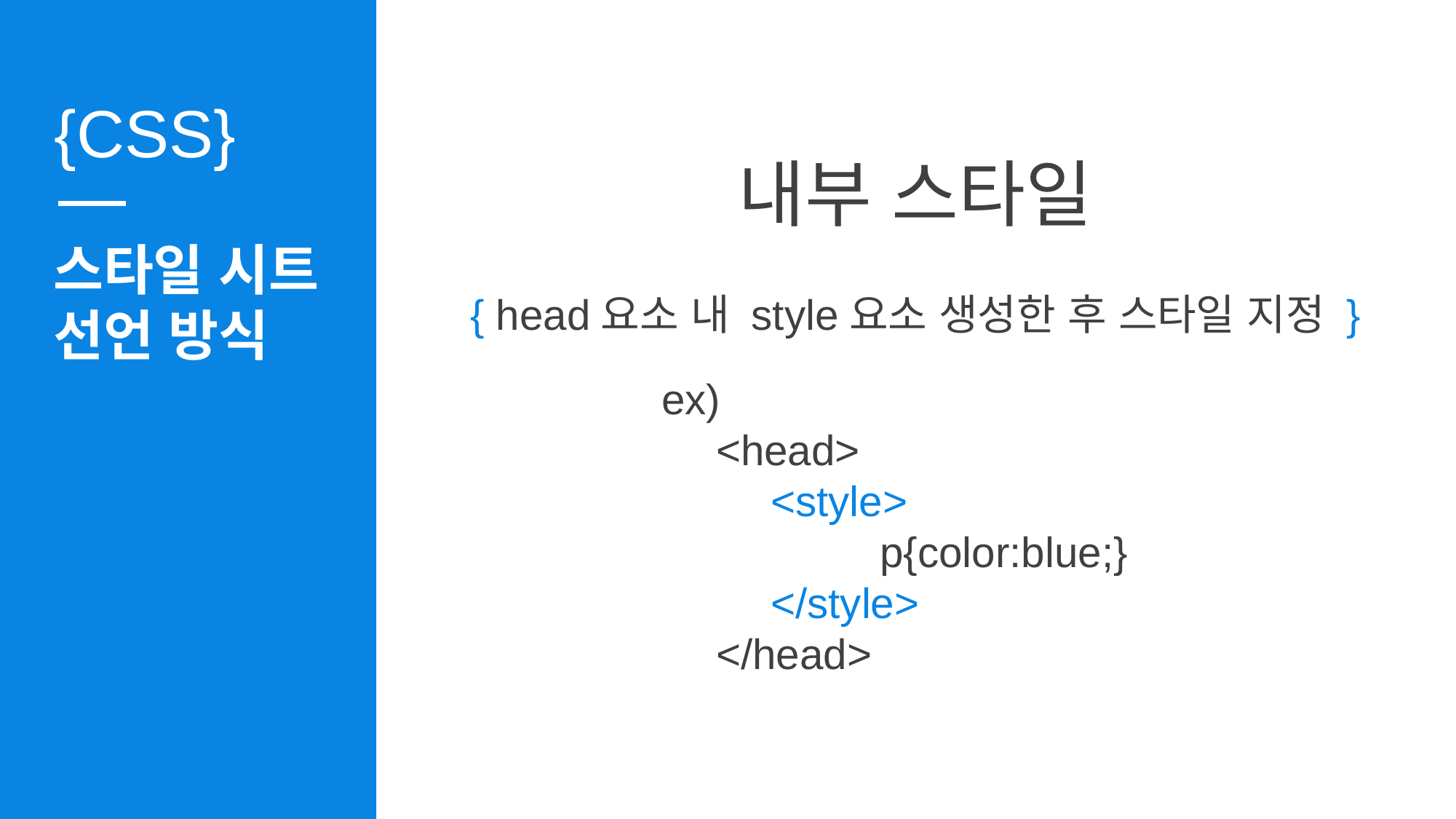

내부 스타일
스타일 시트
선언 방식
{ head요소 내 style요소 생성한 후 스타일 지정 }
ex)
<head>
<style>
	p{color:blue;}
</style>
</head>